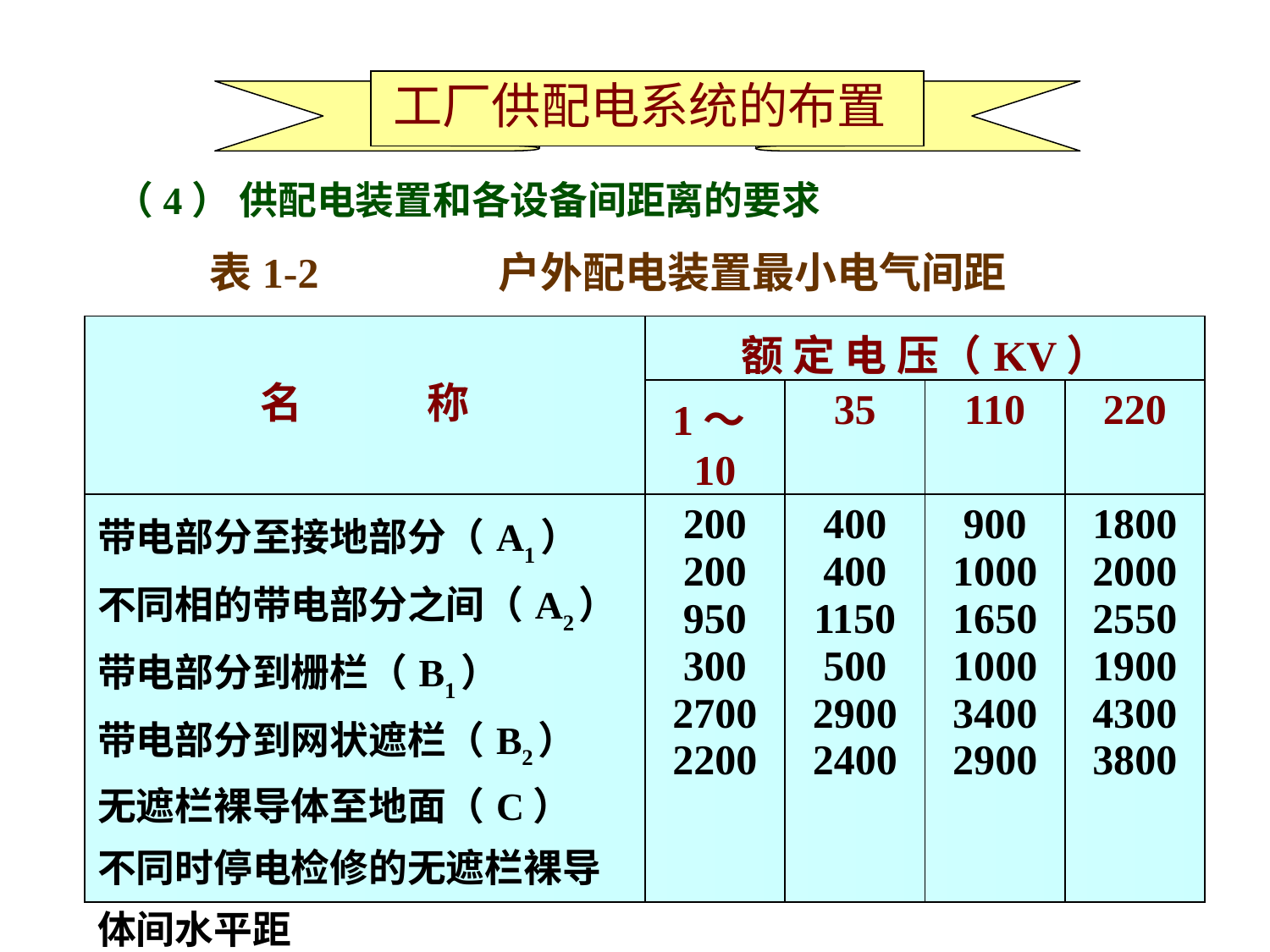

工厂供配电系统的布置
（4） 供配电装置和各设备间距离的要求
表1-2                户外配电装置最小电气间距
| 名 称 | 额 定 电 压（KV） |  |  |  |
| --- | --- | --- | --- | --- |
|  | 1～10 | 35 | 110 | 220 |
| 带电部分至接地部分（A1） 不同相的带电部分之间（A2） 带电部分到栅栏（B1） 带电部分到网状遮栏（B2） 无遮栏裸导体至地面（C） 不同时停电检修的无遮栏裸导体间水平距 | 200 200 950 300 2700 2200 | 400 400 1150 500 2900 2400 | 900 1000 1650 1000 3400 2900 | 1800 2000 2550 1900 4300 3800 |